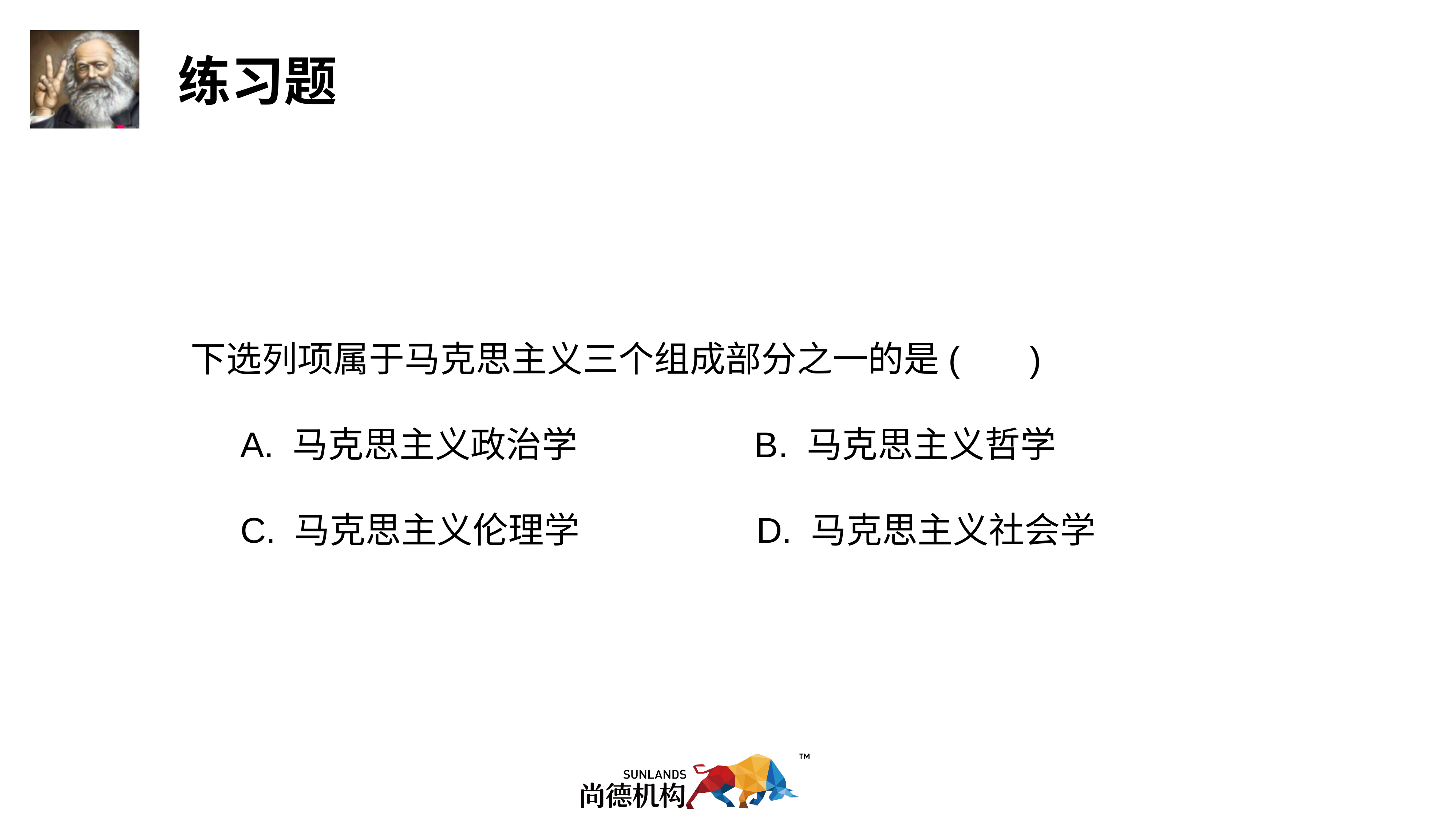

下选列项属于马克思主义三个组成部分之一的是(       )
     A. 马克思主义政治学                     B. 马克思主义哲学
     C. 马克思主义伦理学                     D. 马克思主义社会学